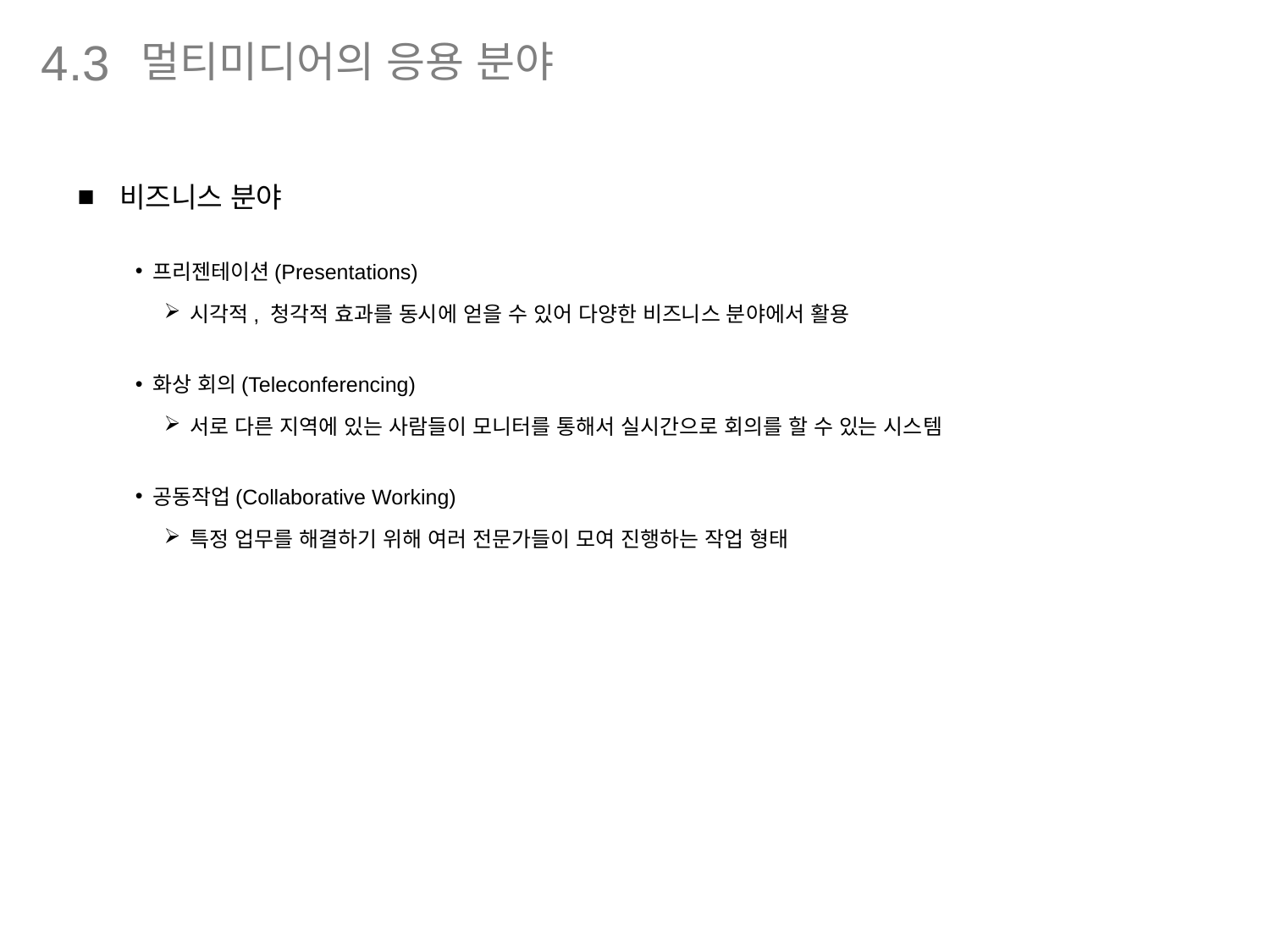

멀티미디어의 응용 분야
4.3

비즈니스 분야

프리젠테이션(Presentations)
시각적, 청각적 효과를 동시에 얻을 수 있어 다양한 비즈니스 분야에서 활용

화상 회의(Teleconferencing)
서로 다른 지역에 있는 사람들이 모니터를 통해서 실시간으로 회의를 할 수 있는 시스템

공동작업(Collaborative Working)
특정 업무를 해결하기 위해 여러 전문가들이 모여 진행하는 작업 형태